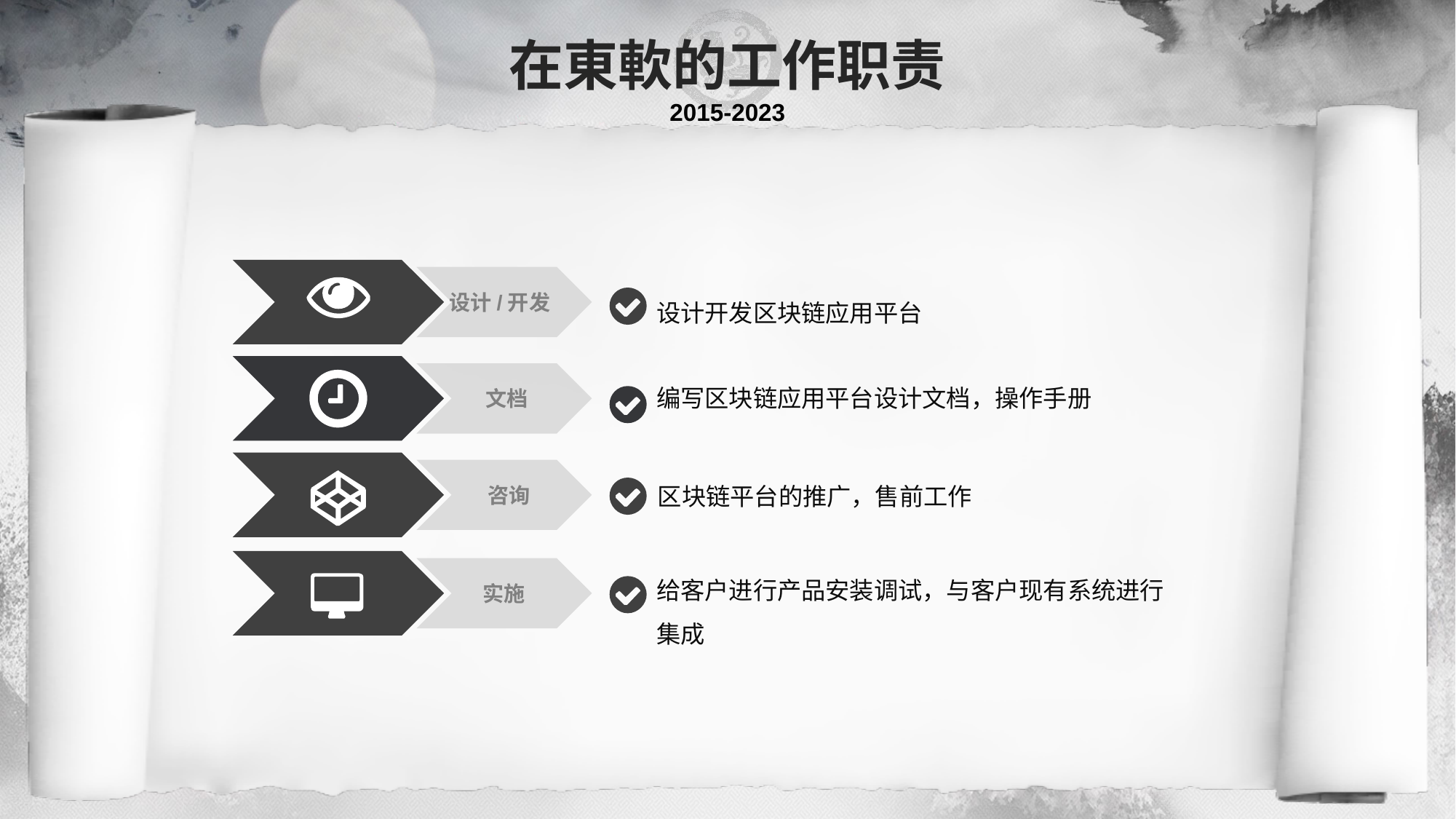

在東軟的工作职责
2015-2023

设计/开发

设计开发区块链应用平台

文档

编写区块链应用平台设计文档，操作手册

咨询

区块链平台的推广，售前工作

实施
给客户进行产品安装调试，与客户现有系统进行集成